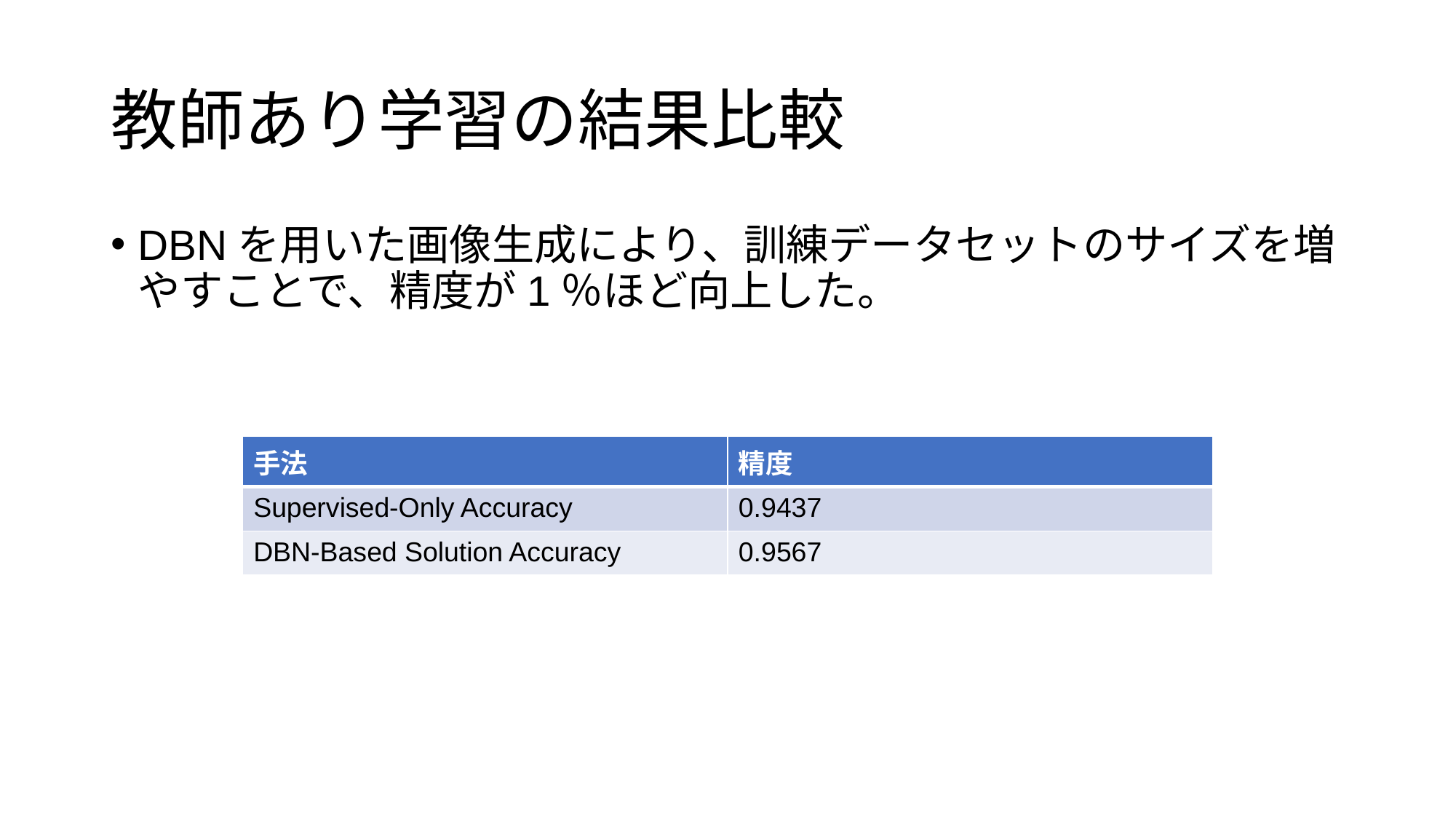

# 教師あり学習の結果比較
DBNを用いた画像生成により、訓練データセットのサイズを増やすことで、精度が1％ほど向上した。
| 手法 | 精度 |
| --- | --- |
| Supervised-Only Accuracy | 0.9437 |
| DBN-Based Solution Accuracy | 0.9567 |